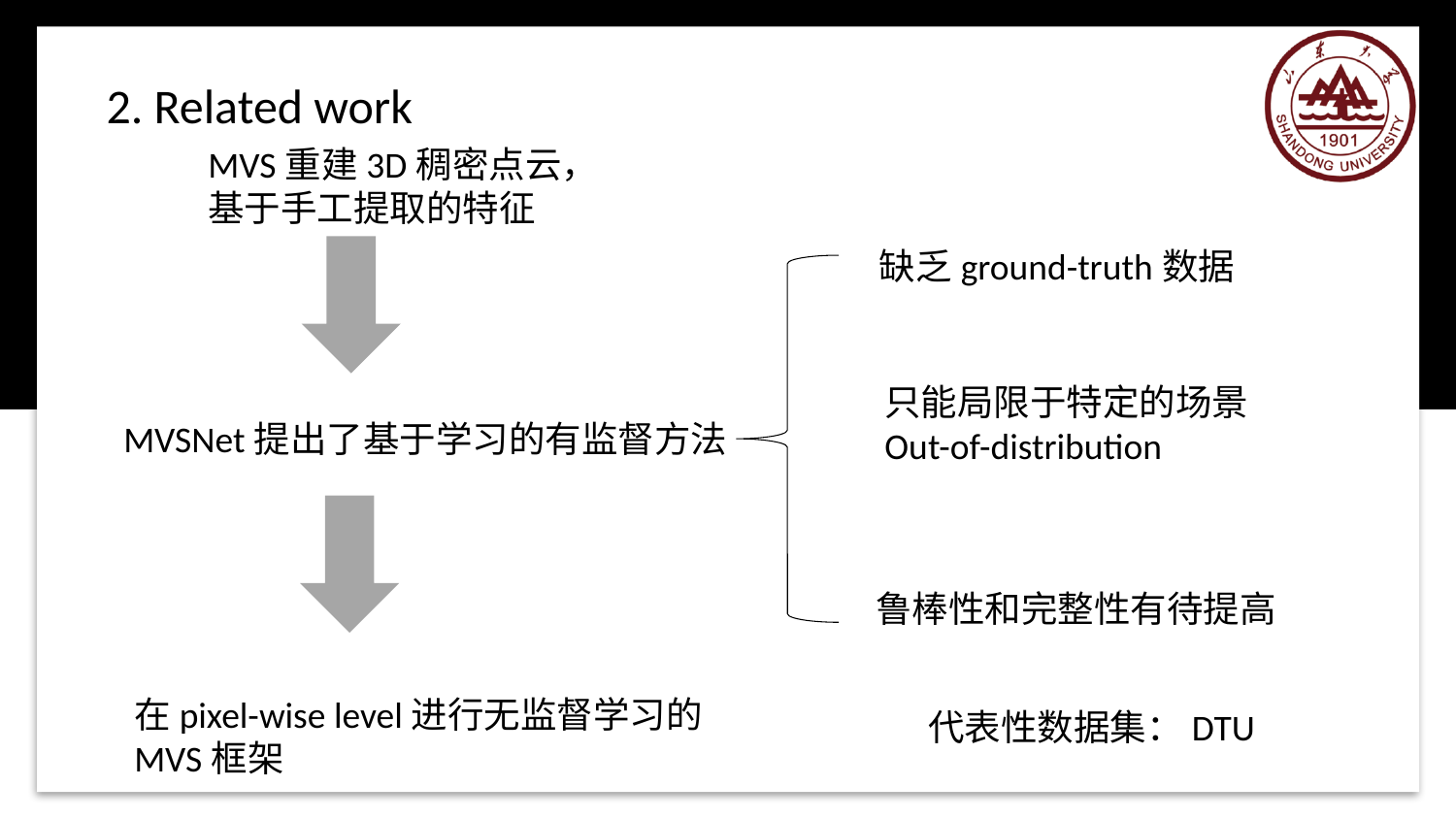

2. Related work
MVS重建3D稠密点云，基于手工提取的特征
缺乏ground-truth数据

只能局限于特定的场景
Out-of-distribution
鲁棒性和完整性有待提高

MVSNet提出了基于学习的有监督方法

在pixel-wise level进行无监督学习的MVS框架
代表性数据集：DTU